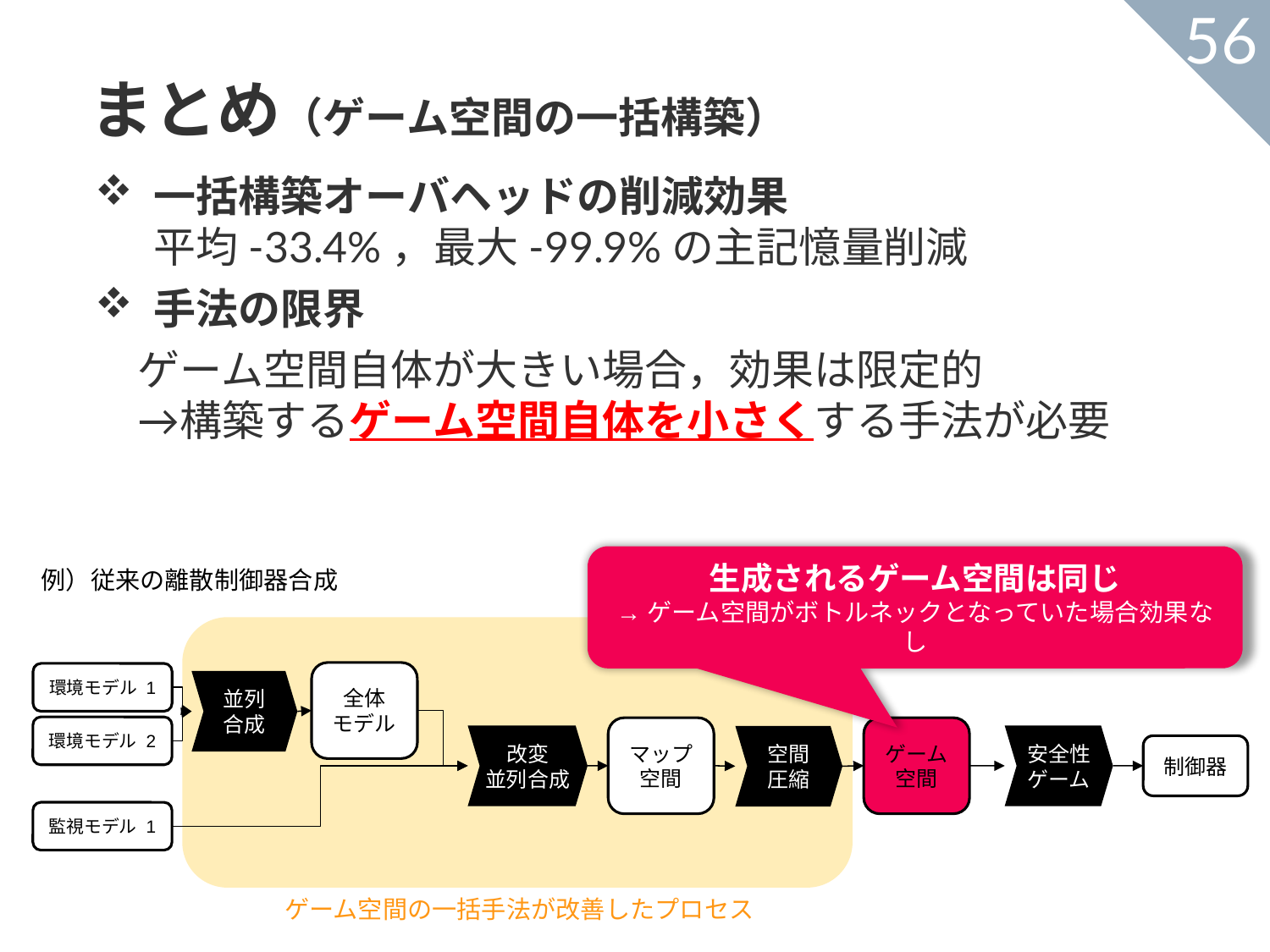

まとめ（ゲーム空間の一括構築）
56

一括構築オーバヘッドの削減効果
平均-33.4%，最大-99.9%の主記憶量削減
手法の限界
　ゲーム空間自体が大きい場合，効果は限定的
　→構築するゲーム空間自体を小さくする手法が必要
生成されるゲーム空間は同じ
→ゲーム空間がボトルネックとなっていた場合効果なし
例）従来の離散制御器合成

全体
モデル
環境モデル 1
並列
合成
環境モデル 2
マップ空間
ゲーム空間
改変
並列合成
安全性
ゲーム
空間
圧縮
制御器
監視モデル 1
ゲーム空間の一括手法が改善したプロセス